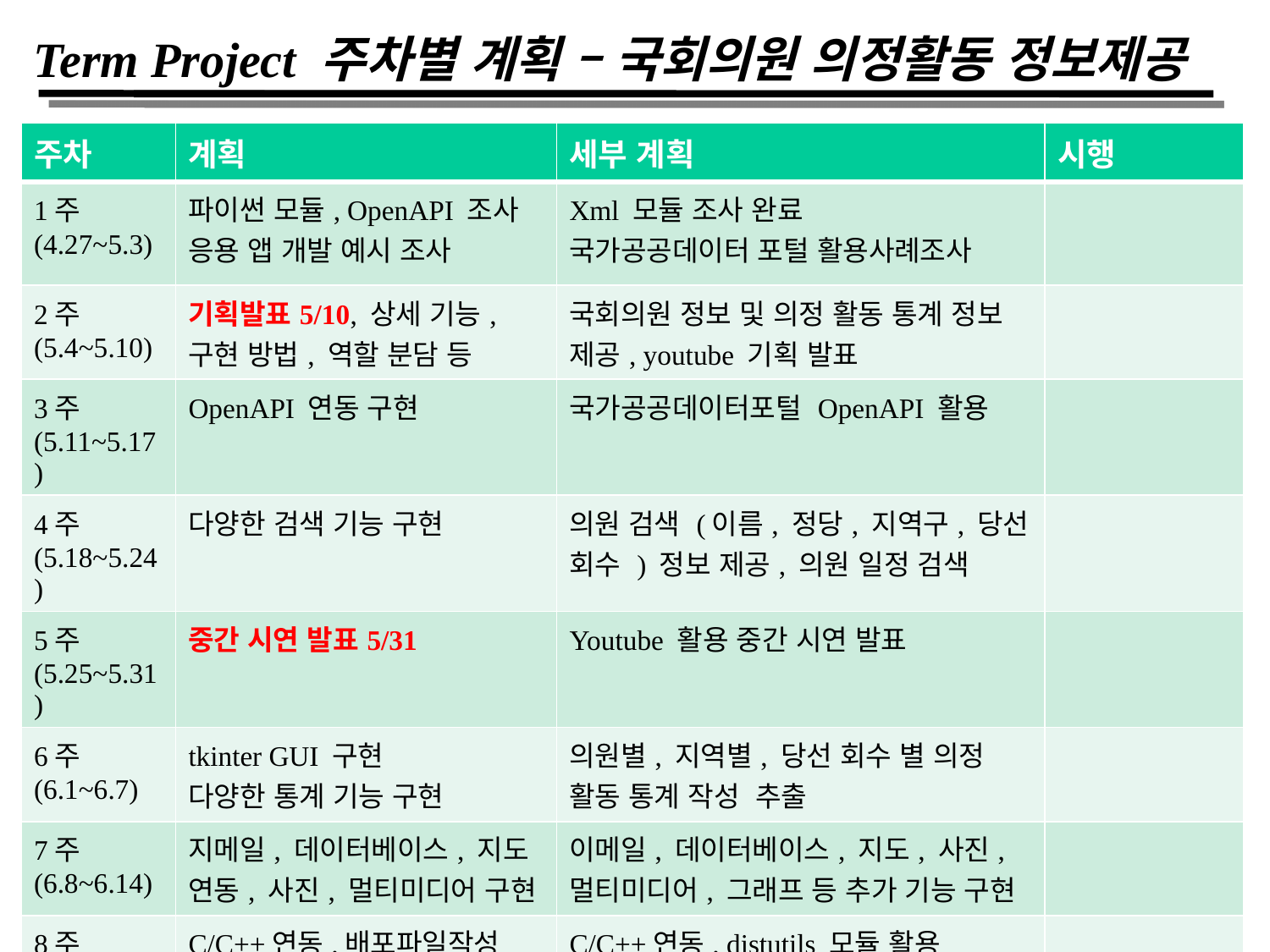

# Term Project 주차별 계획 – 국회의원 의정활동 정보제공
| 주차 | 계획 | 세부 계획 | 시행 |
| --- | --- | --- | --- |
| 1주 (4.27~5.3) | 파이썬 모듈, OpenAPI 조사 응용 앱 개발 예시 조사 | Xml 모듈 조사 완료 국가공공데이터 포털 활용사례조사 |  |
| 2주 (5.4~5.10) | 기획발표5/10, 상세 기능, 구현 방법, 역할 분담 등 | 국회의원 정보 및 의정 활동 통계 정보 제공, youtube 기획 발표 |  |
| 3주 (5.11~5.17) | OpenAPI 연동 구현 | 국가공공데이터포털 OpenAPI 활용 |  |
| 4주 (5.18~5.24) | 다양한 검색 기능 구현 | 의원 검색 (이름, 정당, 지역구, 당선 회수 ) 정보 제공, 의원 일정 검색 |  |
| 5주 (5.25~5.31) | 중간 시연 발표5/31 | Youtube 활용 중간 시연 발표 |  |
| 6주 (6.1~6.7) | tkinter GUI 구현 다양한 통계 기능 구현 | 의원별, 지역별, 당선 회수 별 의정 활동 통계 작성 추출 |  |
| 7주 (6.8~6.14) | 지메일, 데이터베이스, 지도 연동, 사진, 멀티미디어 구현 | 이메일, 데이터베이스, 지도, 사진, 멀티미디어, 그래프 등 추가 기능 구현 |  |
| 8주 (6.15~6.21) | C/C++연동,배포파일작성 최종구현 발표 6/19 | C/C++연동, distutils 모듈 활용 배포파일, Youtube 활용 최종 시연 발표 |  |
 1-4